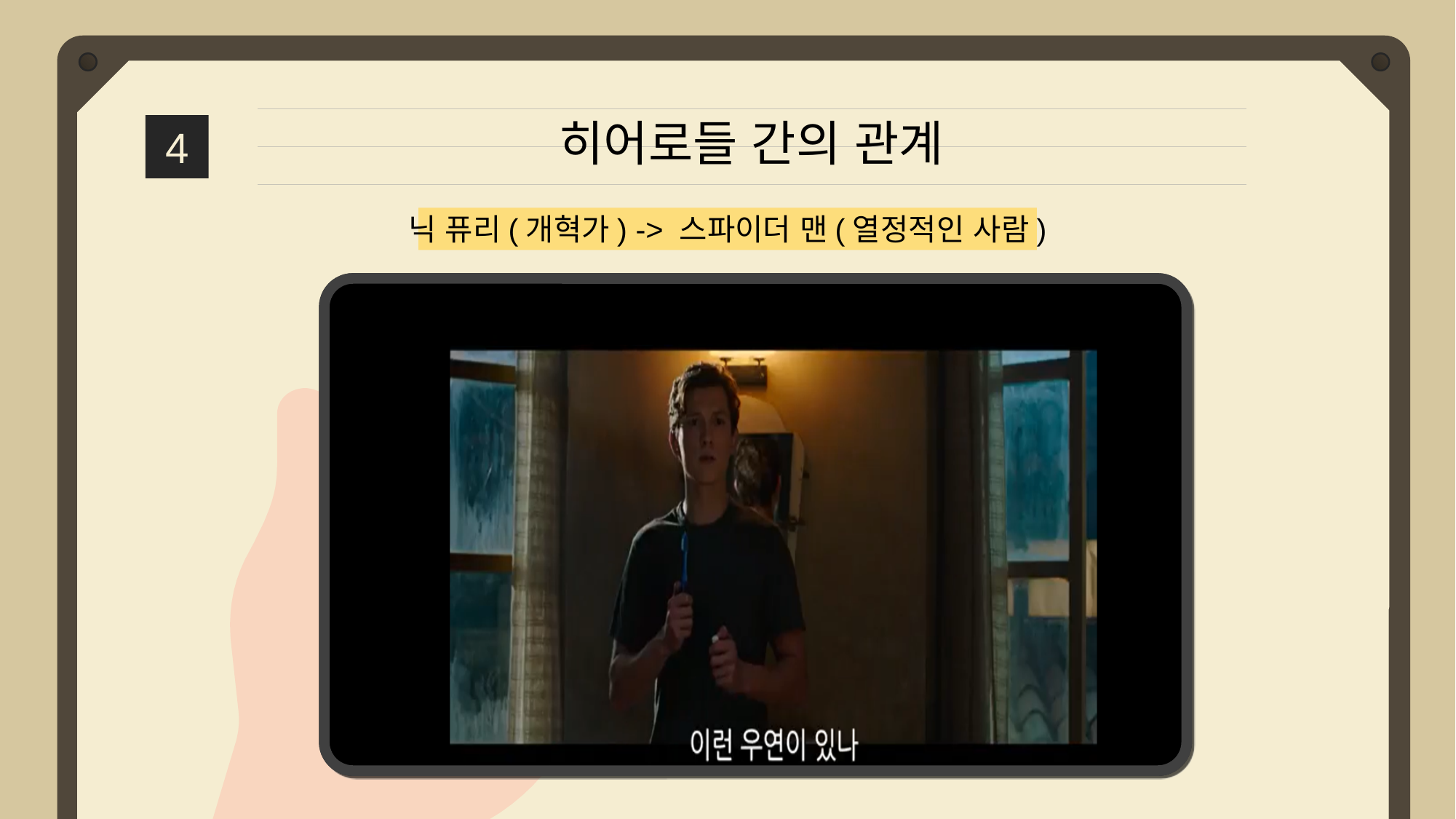

히어로들 간의 관계
4
닉 퓨리(개혁가) -> 스파이더 맨(열정적인 사람)